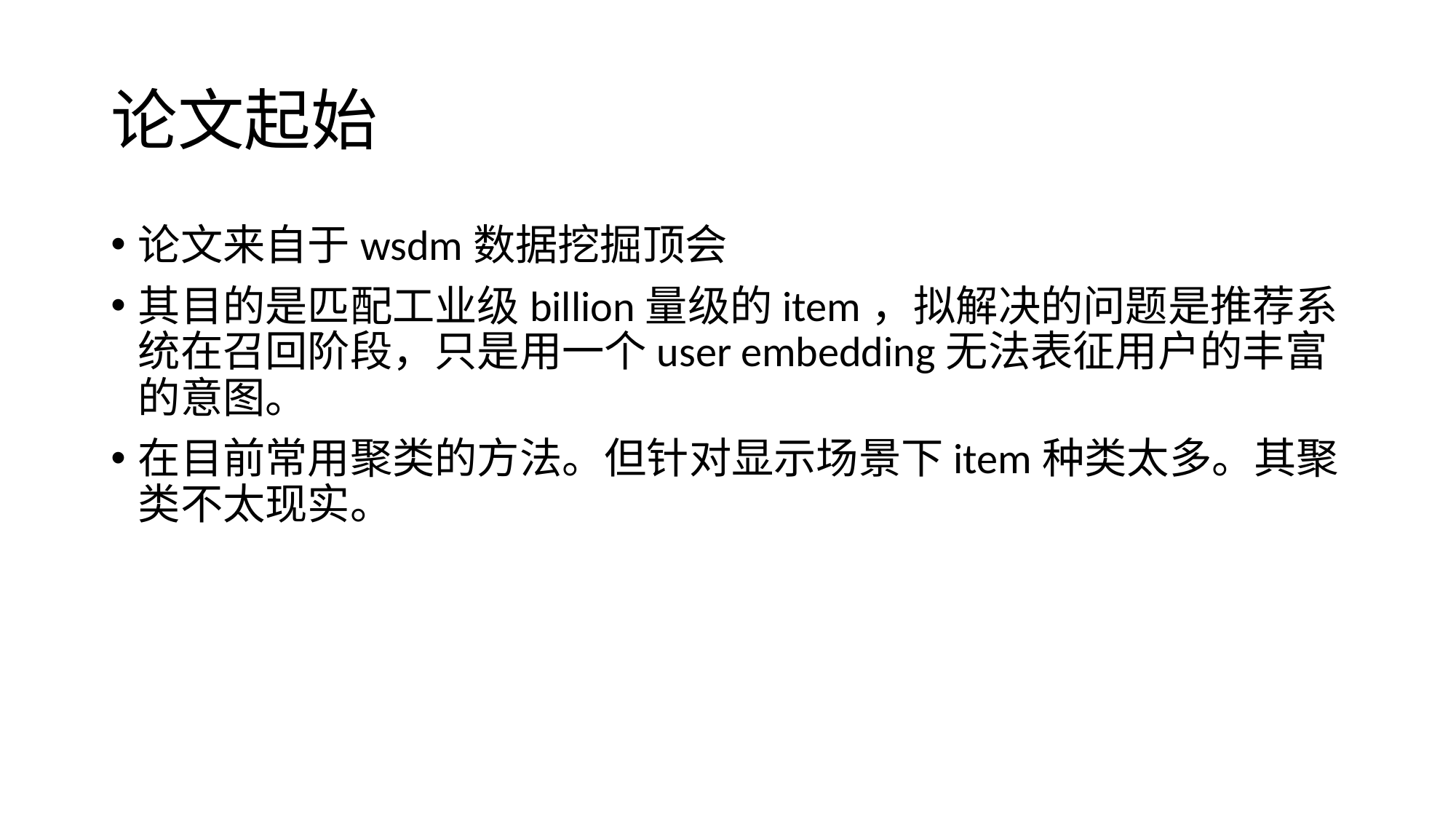

# 论文起始
论文来自于wsdm数据挖掘顶会
其目的是匹配工业级billion量级的item，拟解决的问题是推荐系统在召回阶段，只是用一个user embedding无法表征用户的丰富的意图。
在目前常用聚类的方法。但针对显示场景下item种类太多。其聚类不太现实。